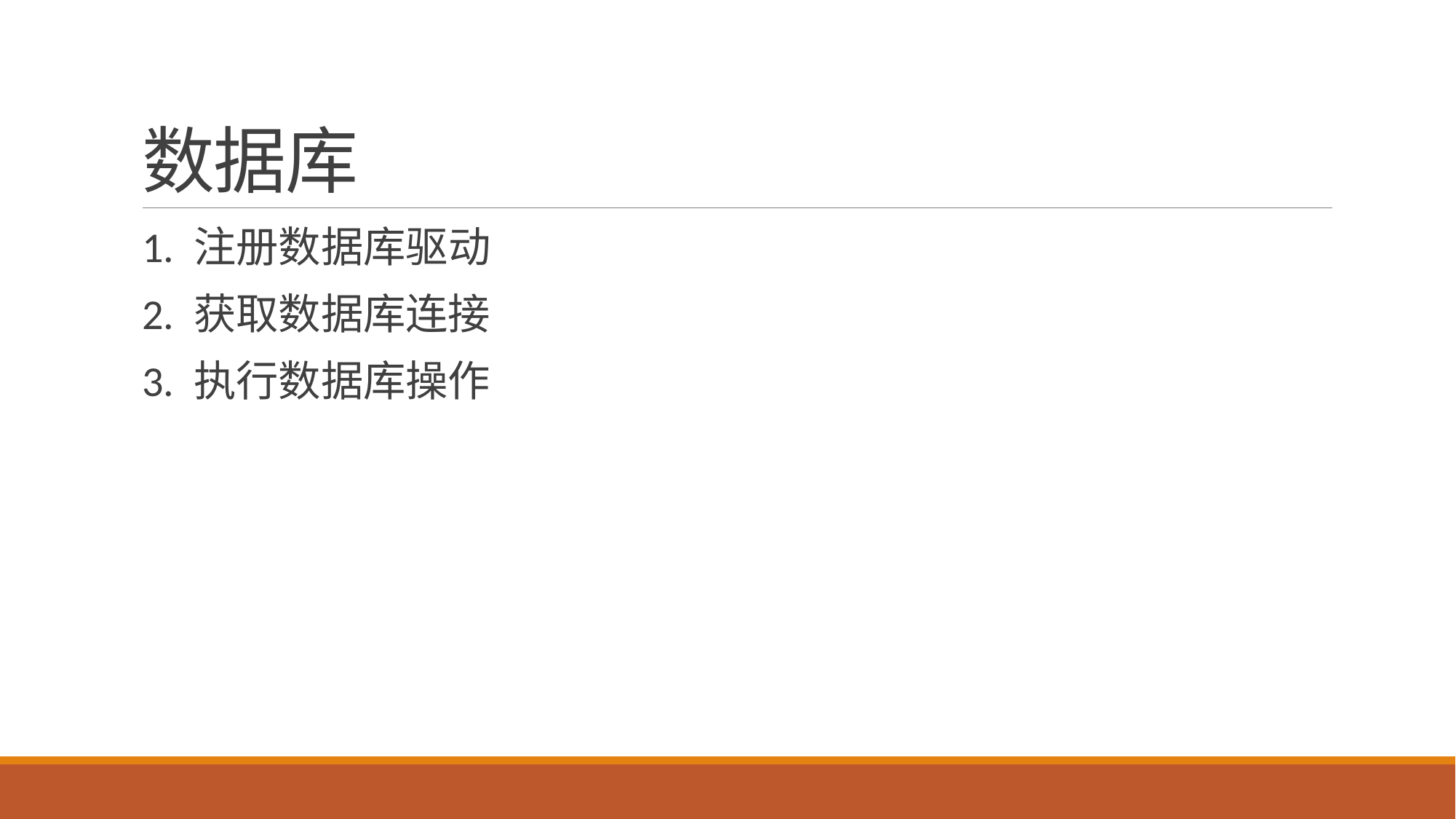

# 数据库
1. 注册数据库驱动
2. 获取数据库连接
3. 执行数据库操作